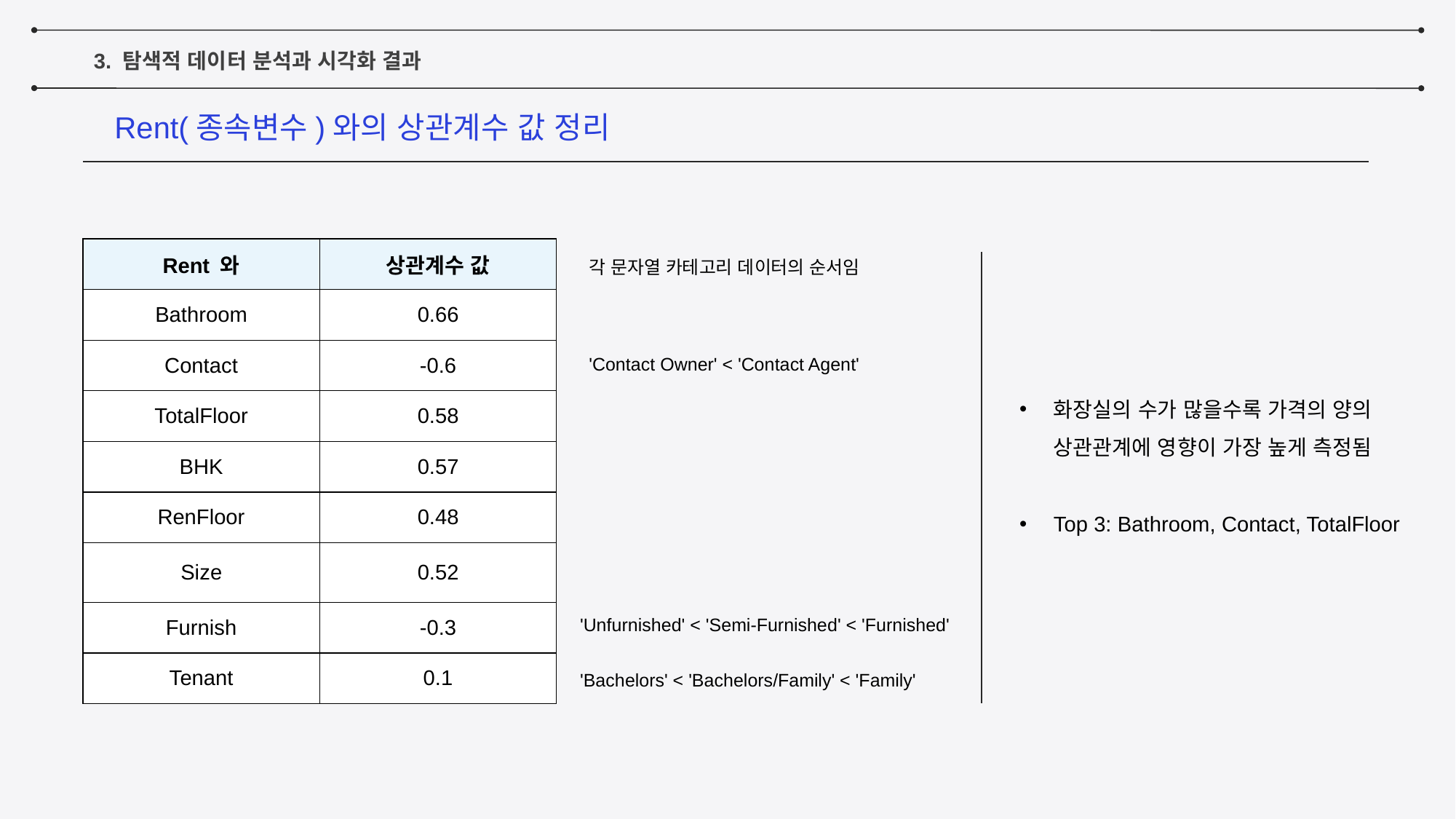

3. 탐색적 데이터 분석과 시각화 결과
Rent(종속변수)와의 상관계수 값 정리
| Rent 와 | 상관계수 값 |
| --- | --- |
| Bathroom | 0.66 |
| Contact | -0.6 |
| TotalFloor | 0.58 |
| BHK | 0.57 |
| RenFloor | 0.48 |
| Size | 0.52 |
| Furnish | -0.3 |
| Tenant | 0.1 |
각 문자열 카테고리 데이터의 순서임
'Contact Owner' < 'Contact Agent'
화장실의 수가 많을수록 가격의 양의 상관관계에 영향이 가장 높게 측정됨

Top 3: Bathroom, Contact, TotalFloor

'Unfurnished' < 'Semi-Furnished' < 'Furnished'
'Bachelors' < 'Bachelors/Family' < 'Family'